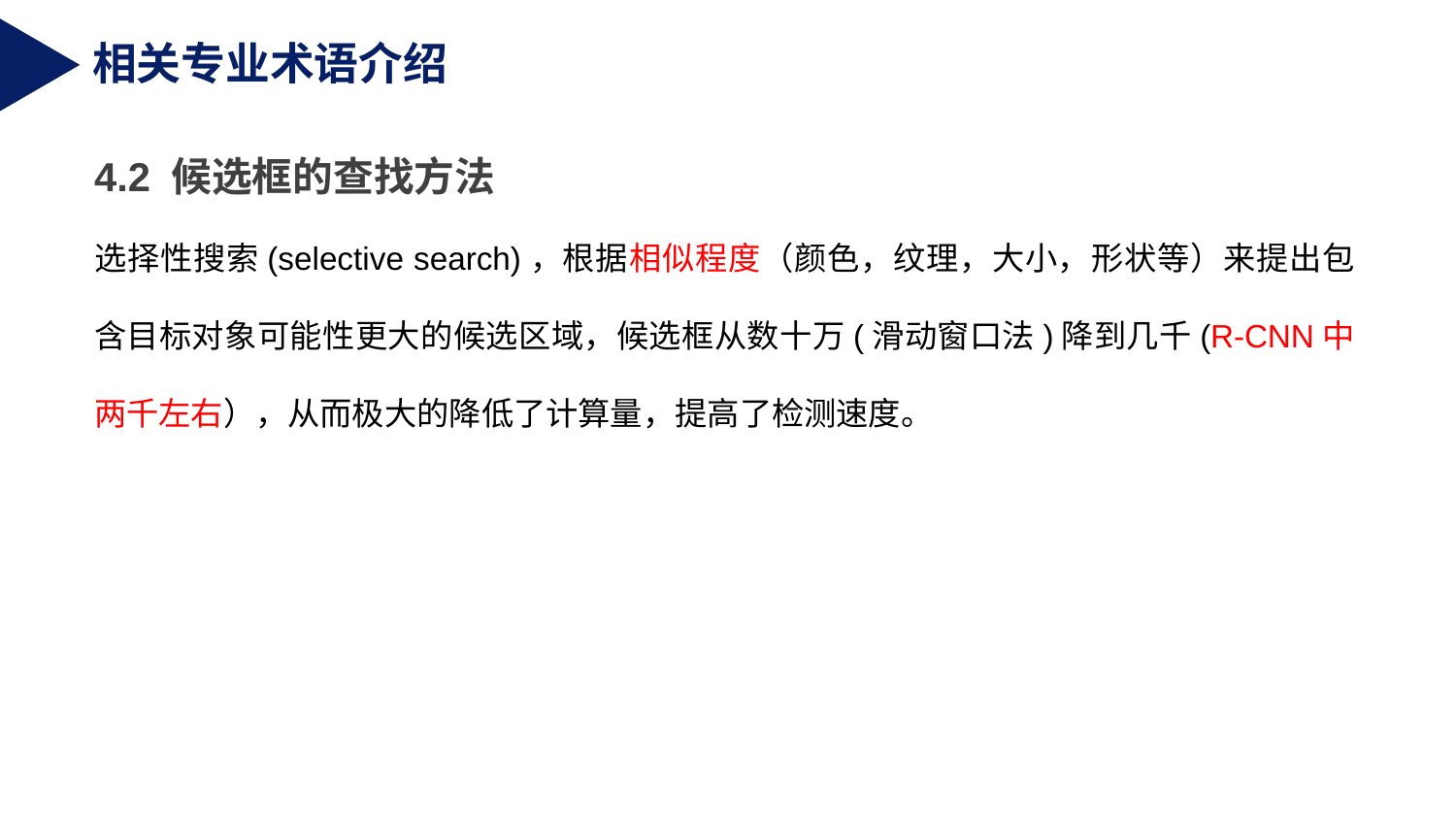

相关专业术语介绍
4.2 候选框的查找方法
选择性搜索(selective search)，根据相似程度（颜色，纹理，大小，形状等）来提出包含目标对象可能性更大的候选区域，候选框从数十万(滑动窗口法)降到几千(R-CNN中两千左右），从而极大的降低了计算量，提高了检测速度。